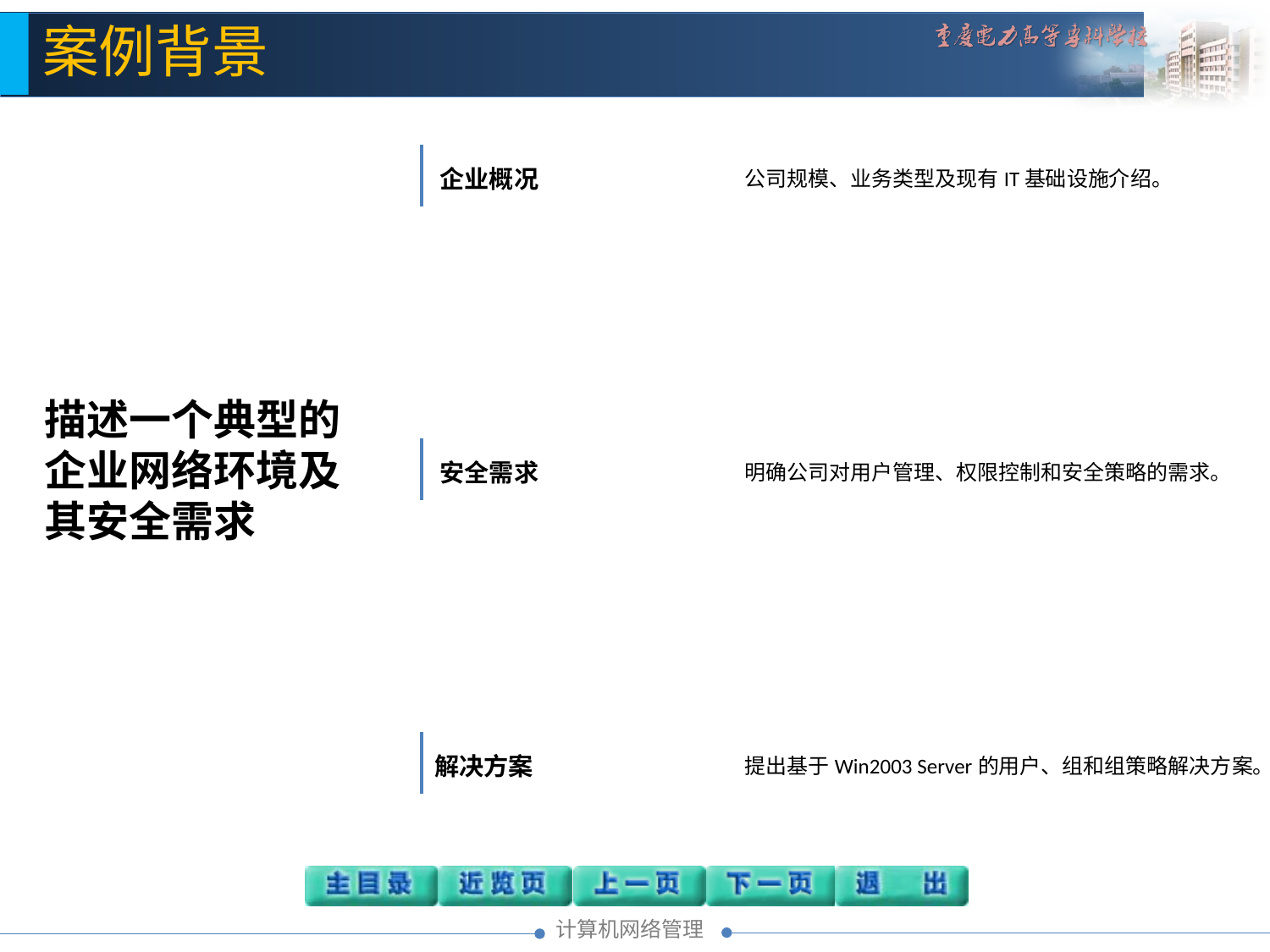

案例背景
企业概况
公司规模、业务类型及现有IT基础设施介绍。
描述一个典型的企业网络环境及其安全需求
安全需求
明确公司对用户管理、权限控制和安全策略的需求。
解决方案
提出基于Win2003 Server的用户、组和组策略解决方案。